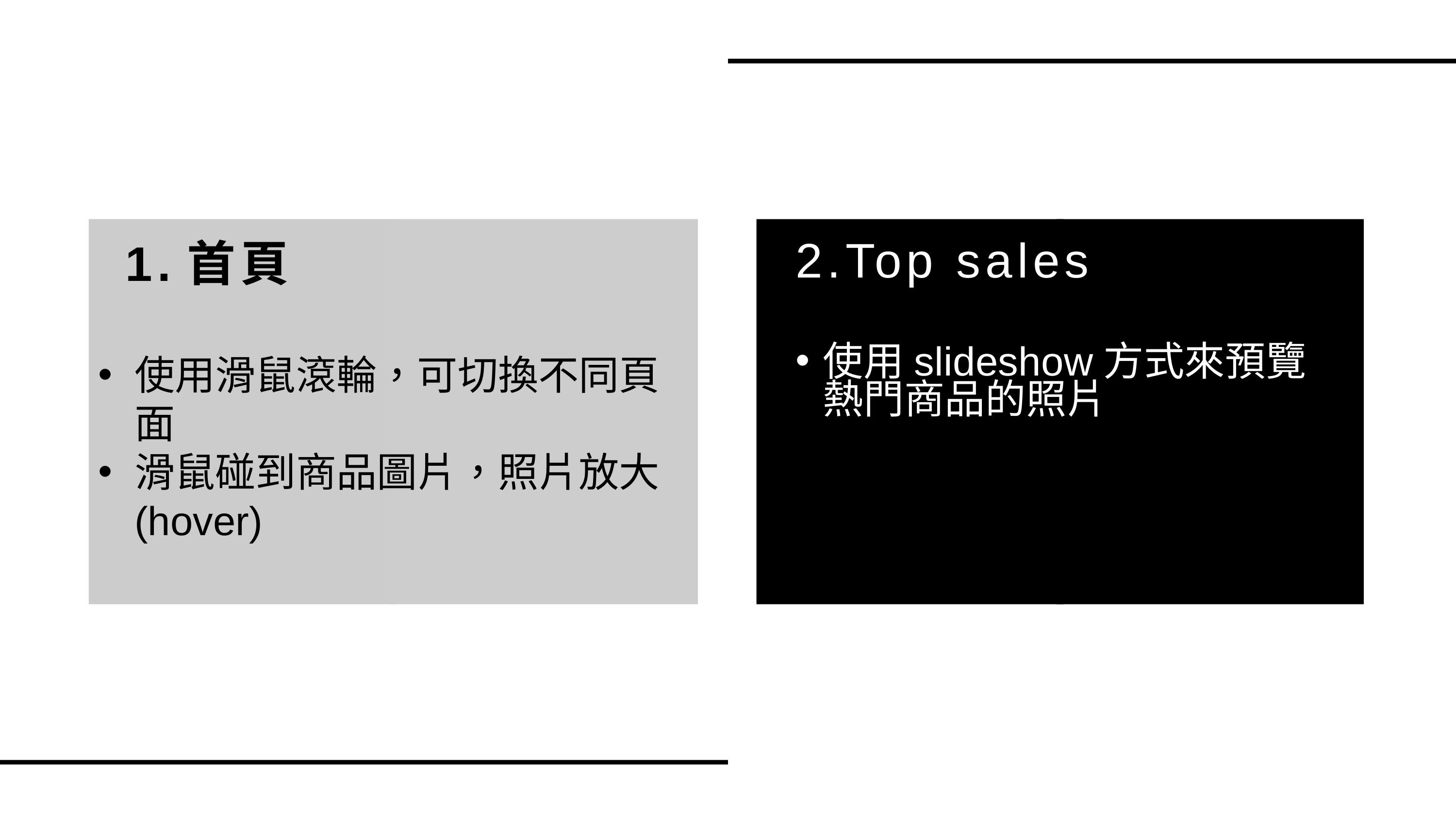

1.首頁

2.Top sales
使用滑鼠滾輪，可切換不同頁面
滑鼠碰到商品圖片，照片放大(hover)
使用slideshow方式來預覽熱門商品的照片